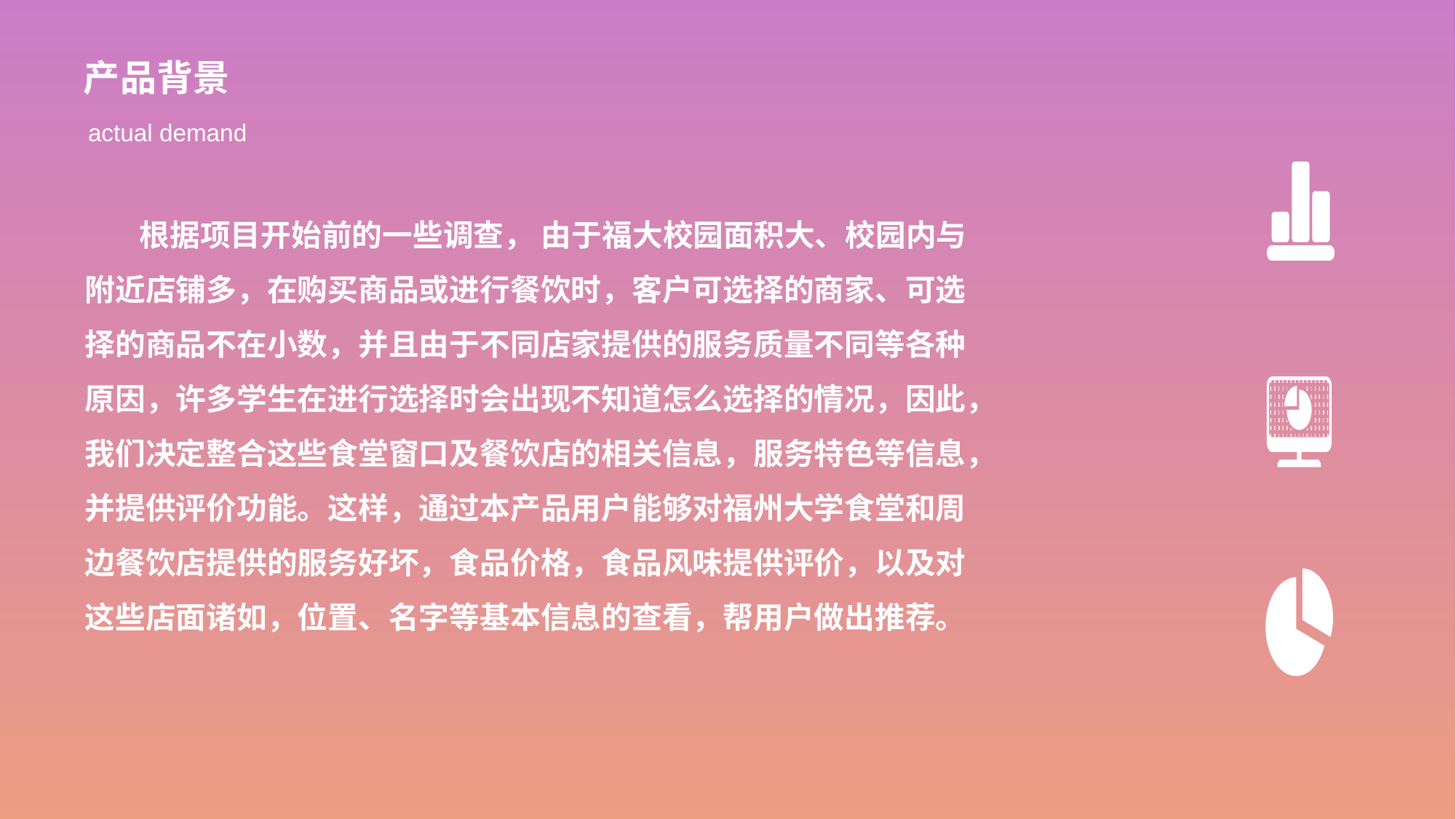

产品背景
actual demand

#
根据项目开始前的一些调查， 由于福大校园面积大、校园内与附近店铺多，在购买商品或进行餐饮时，客户可选择的商家、可选择的商品不在小数，并且由于不同店家提供的服务质量不同等各种原因，许多学生在进行选择时会出现不知道怎么选择的情况，因此，我们决定整合这些食堂窗口及餐饮店的相关信息，服务特色等信息，并提供评价功能。这样，通过本产品用户能够对福州大学食堂和周边餐饮店提供的服务好坏，食品价格，食品风味提供评价，以及对这些店面诸如，位置、名字等基本信息的查看，帮用户做出推荐。